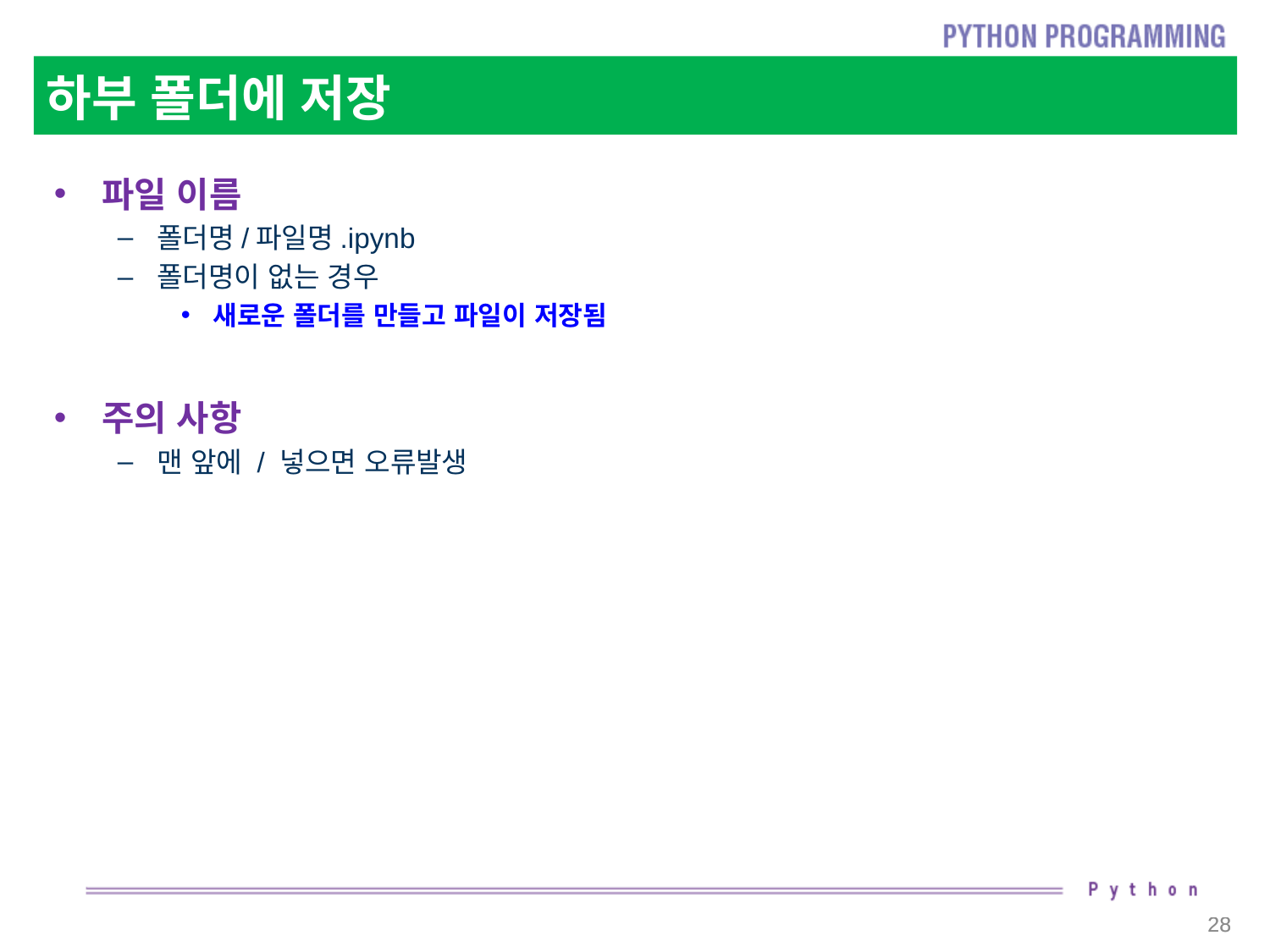

# 하부 폴더에 저장
파일 이름
폴더명/파일명.ipynb
폴더명이 없는 경우
새로운 폴더를 만들고 파일이 저장됨

주의 사항
맨 앞에 / 넣으면 오류발생

28